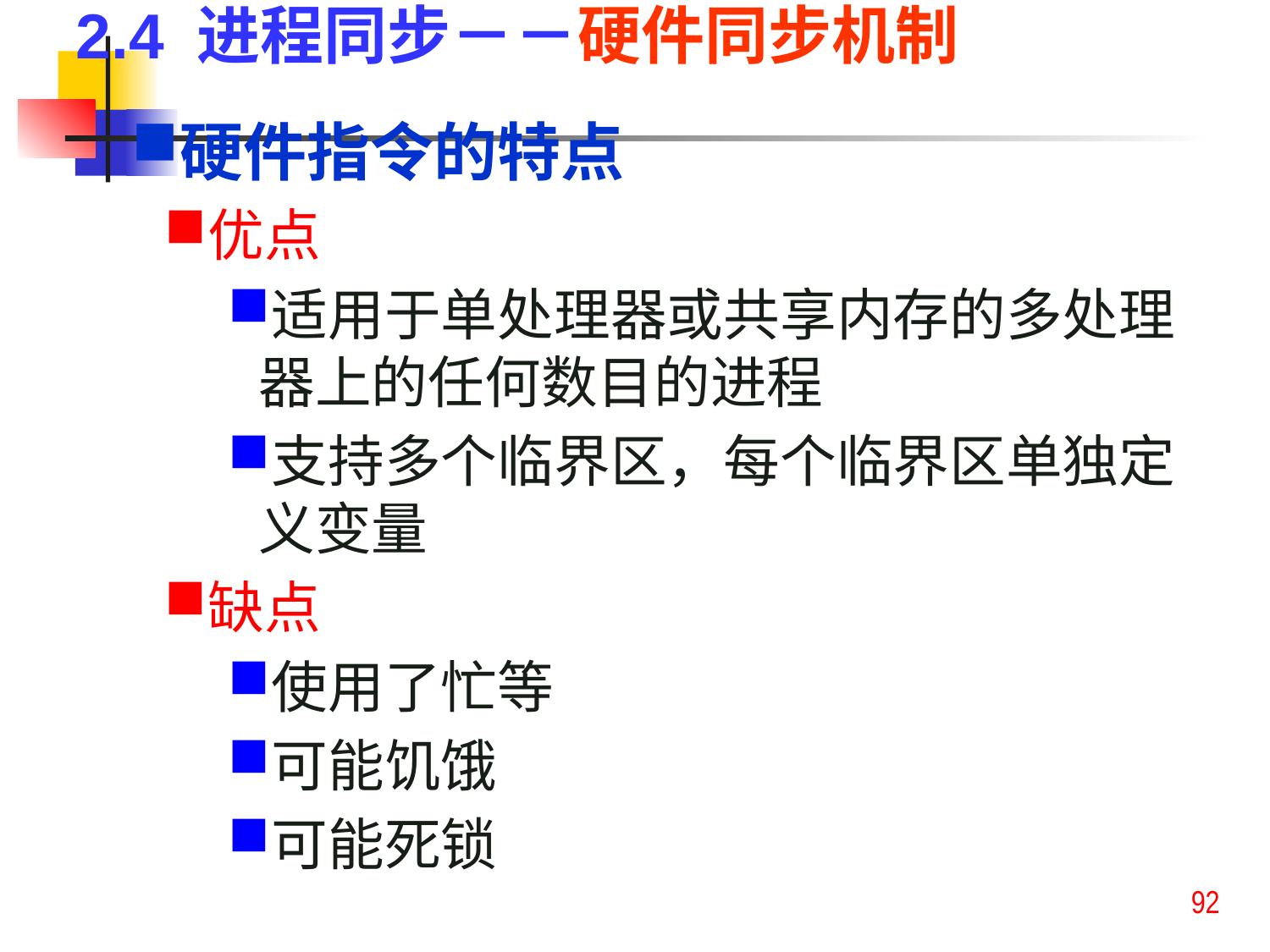

2.4 进程同步－－硬件同步机制
硬件指令的特点
优点
适用于单处理器或共享内存的多处理器上的任何数目的进程
支持多个临界区，每个临界区单独定义变量
缺点
使用了忙等
可能饥饿
可能死锁
92